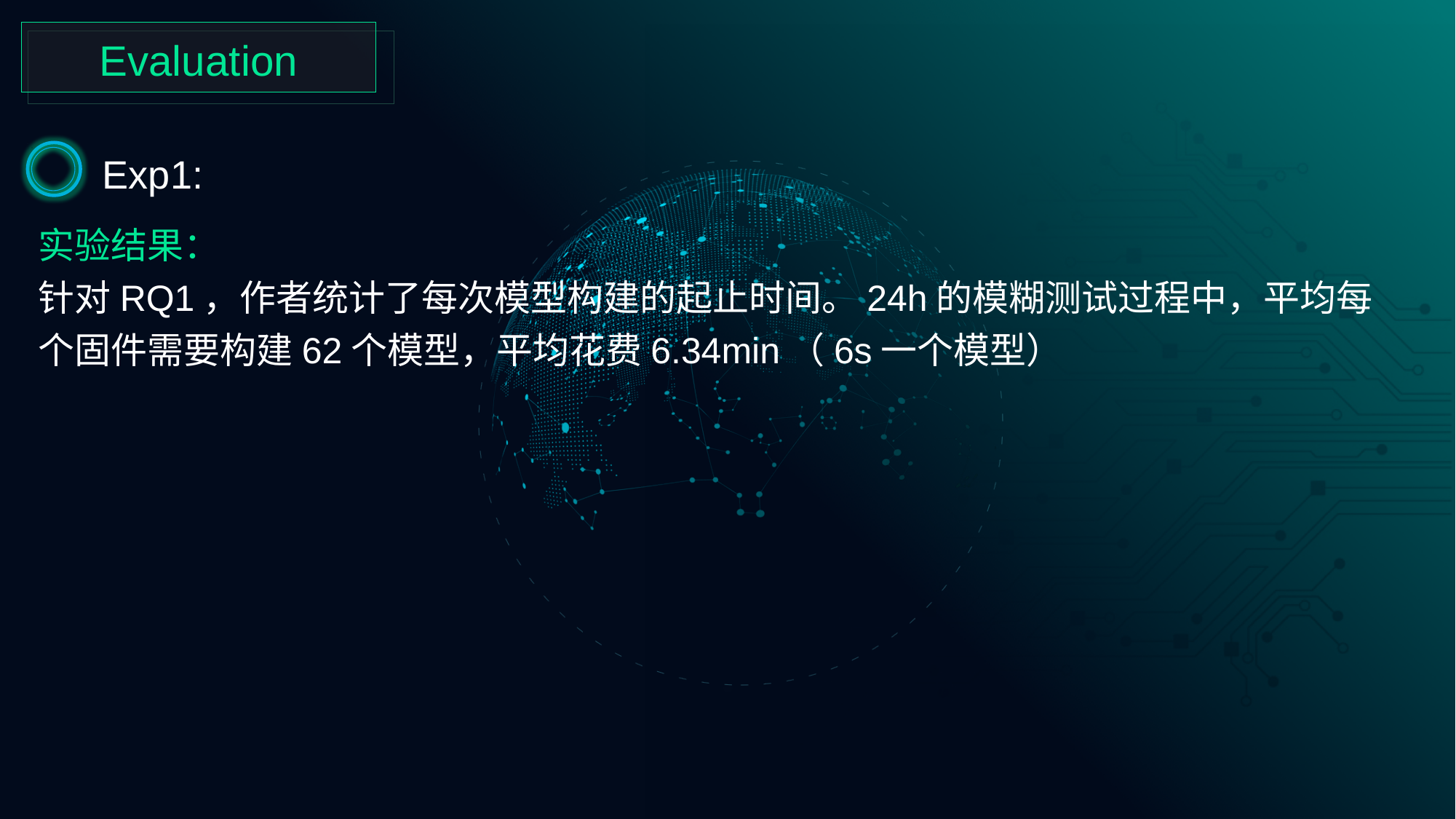

Evaluation

Exp1:
实验结果：
针对RQ1，作者统计了每次模型构建的起止时间。24h的模糊测试过程中，平均每个固件需要构建62个模型，平均花费6.34min（6s一个模型）